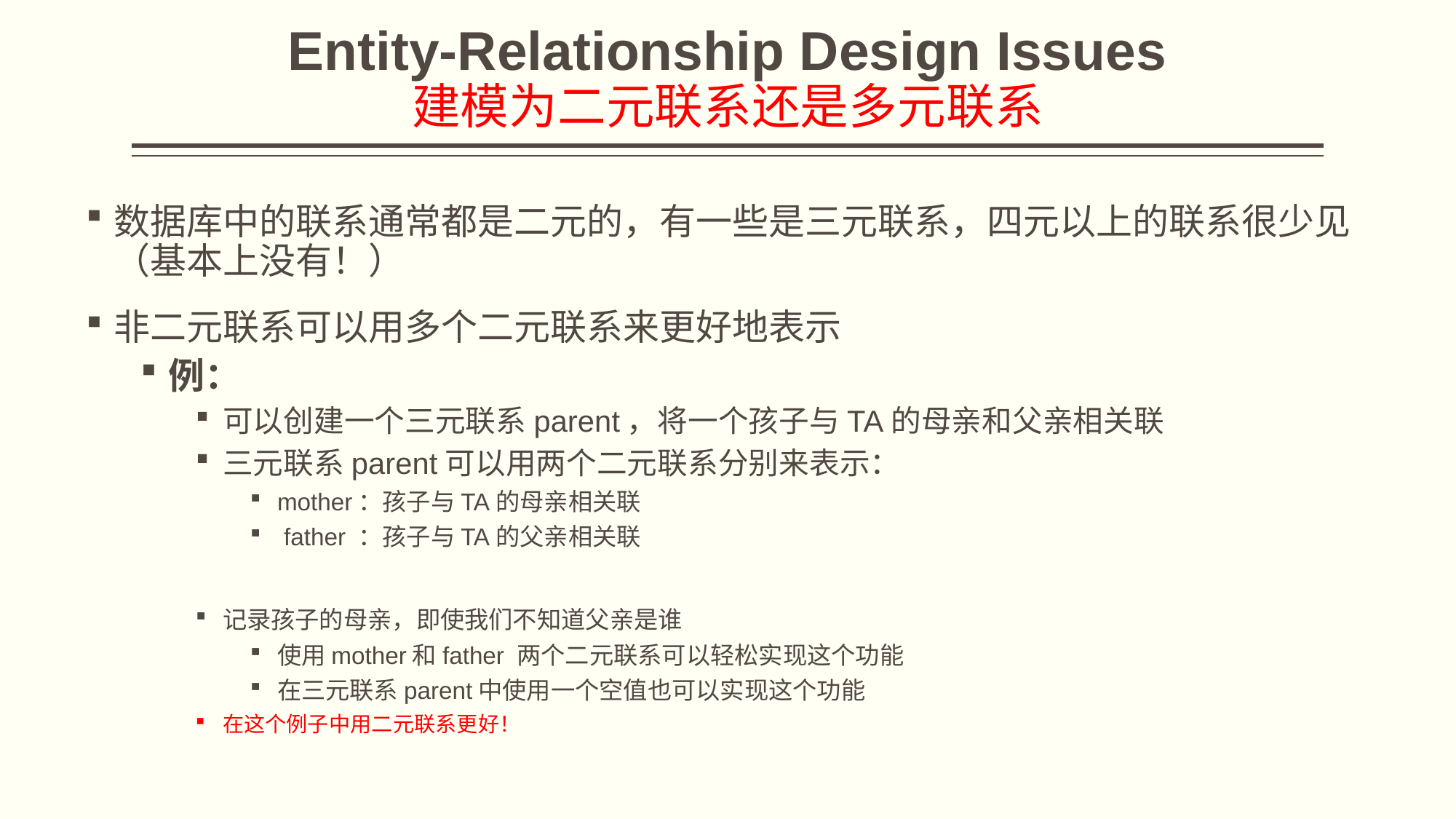

# Entity-Relationship Design Issues 建模为二元联系还是多元联系
数据库中的联系通常都是二元的，有一些是三元联系，四元以上的联系很少见（基本上没有！）
非二元联系可以用多个二元联系来更好地表示
例：
可以创建一个三元联系parent，将一个孩子与TA的母亲和父亲相关联
三元联系parent可以用两个二元联系分别来表示：
mother：孩子与TA的母亲相关联
 father ：孩子与TA的父亲相关联

记录孩子的母亲，即使我们不知道父亲是谁
使用mother和father 两个二元联系可以轻松实现这个功能
在三元联系parent中使用一个空值也可以实现这个功能
在这个例子中用二元联系更好！